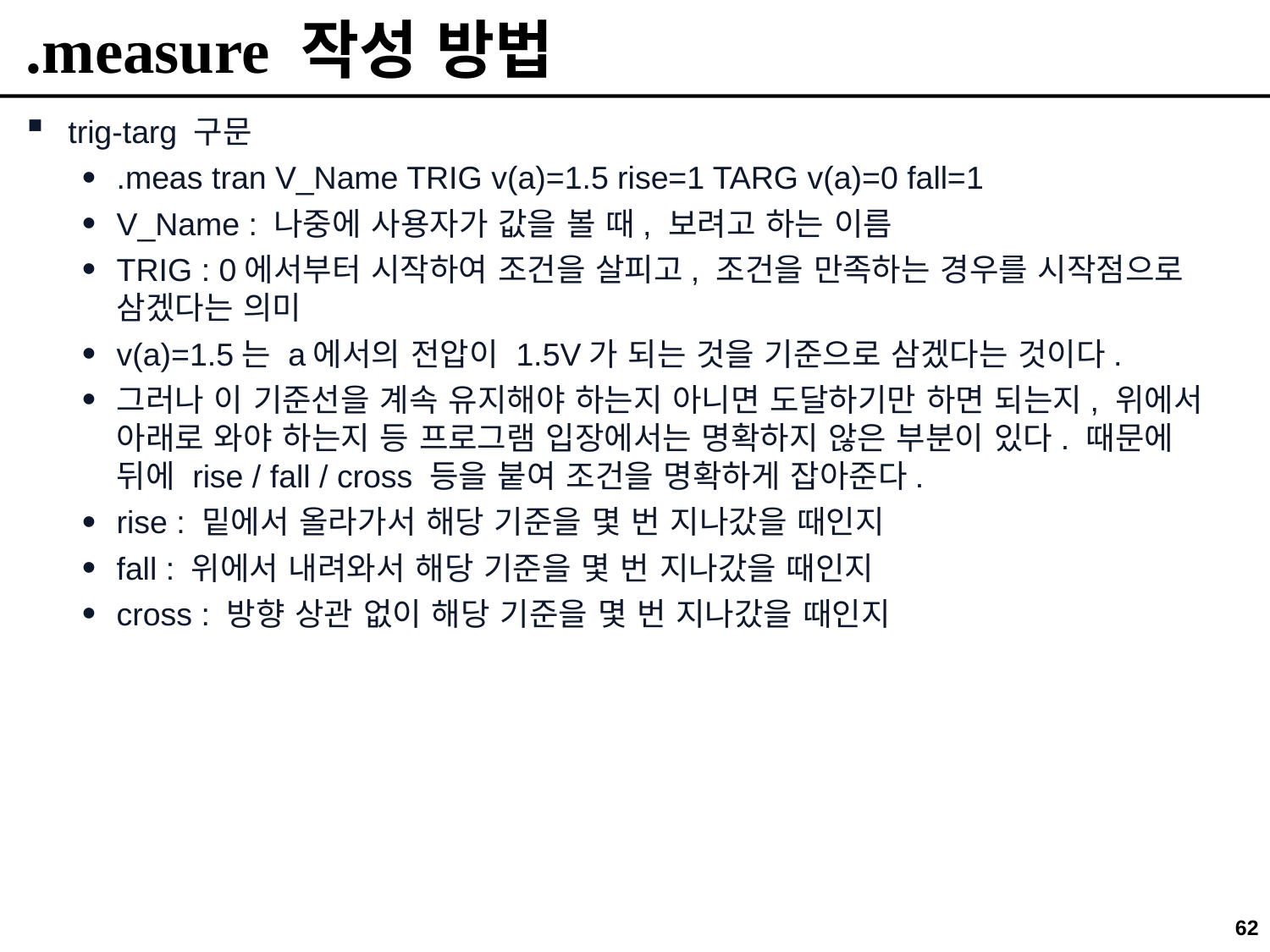

# .measure 작성 방법
trig-targ 구문
.meas tran V_Name TRIG v(a)=1.5 rise=1 TARG v(a)=0 fall=1
V_Name : 나중에 사용자가 값을 볼 때, 보려고 하는 이름
TRIG : 0에서부터 시작하여 조건을 살피고, 조건을 만족하는 경우를 시작점으로 삼겠다는 의미
v(a)=1.5는 a에서의 전압이 1.5V가 되는 것을 기준으로 삼겠다는 것이다.
그러나 이 기준선을 계속 유지해야 하는지 아니면 도달하기만 하면 되는지, 위에서 아래로 와야 하는지 등 프로그램 입장에서는 명확하지 않은 부분이 있다. 때문에 뒤에 rise / fall / cross 등을 붙여 조건을 명확하게 잡아준다.
rise : 밑에서 올라가서 해당 기준을 몇 번 지나갔을 때인지
fall : 위에서 내려와서 해당 기준을 몇 번 지나갔을 때인지
cross : 방향 상관 없이 해당 기준을 몇 번 지나갔을 때인지